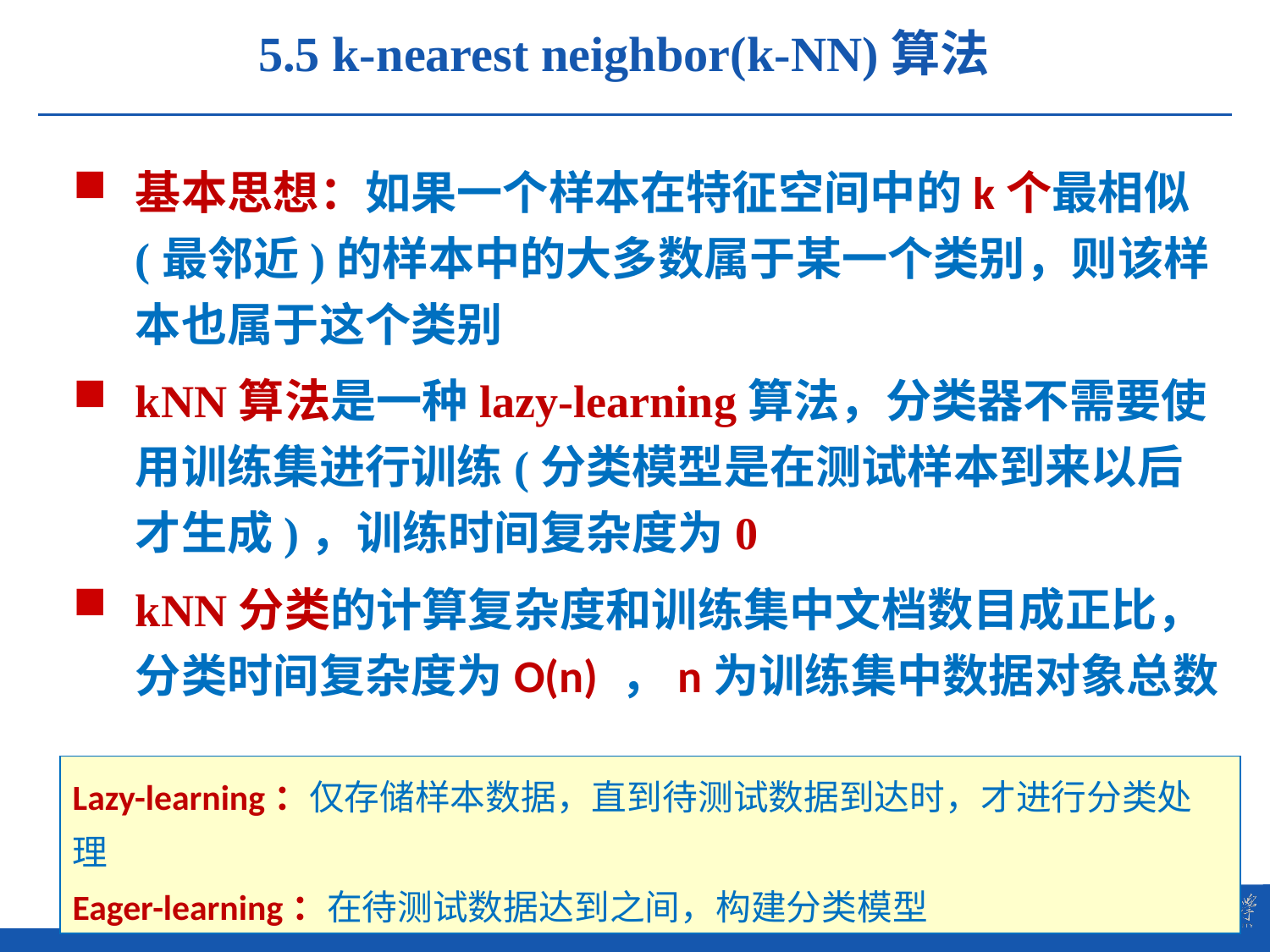

5.5 k-nearest neighbor(k-NN)算法
基本思想：如果一个样本在特征空间中的k个最相似(最邻近)的样本中的大多数属于某一个类别，则该样本也属于这个类别
kNN算法是一种lazy-learning算法，分类器不需要使用训练集进行训练(分类模型是在测试样本到来以后才生成)，训练时间复杂度为0
kNN分类的计算复杂度和训练集中文档数目成正比，分类时间复杂度为O(n) ，n为训练集中数据对象总数

Lazy-learning：仅存储样本数据，直到待测试数据到达时，才进行分类处理
Eager-learning：在待测试数据达到之间，构建分类模型